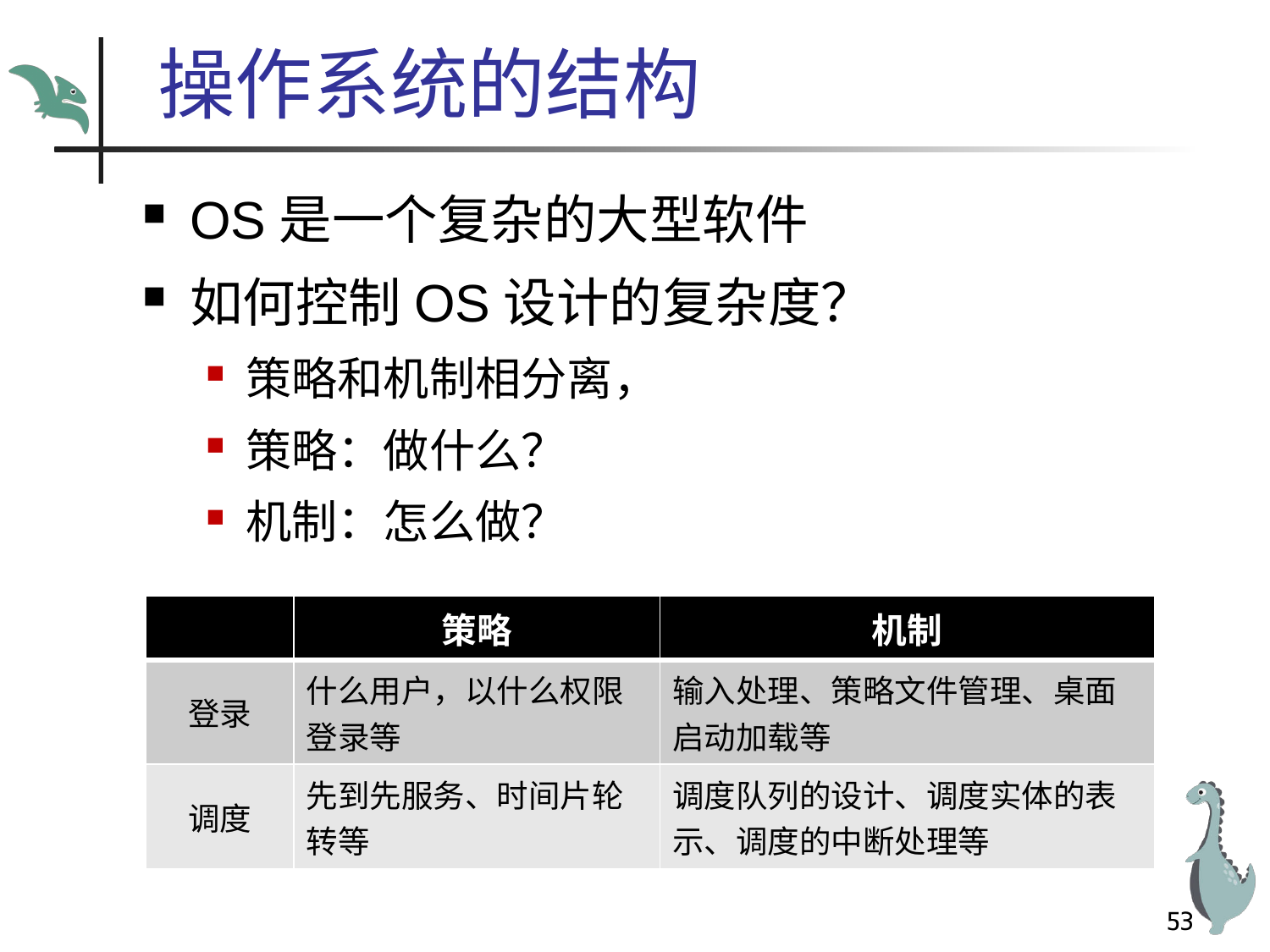

# 操作系统的结构
OS是一个复杂的大型软件
如何控制OS设计的复杂度？
策略和机制相分离，
策略：做什么？
机制：怎么做？
|  | 策略 | 机制 |
| --- | --- | --- |
| 登录 | 什么用户，以什么权限登录等 | 输入处理、策略文件管理、桌面启动加载等 |
| 调度 | 先到先服务、时间片轮转等 | 调度队列的设计、调度实体的表示、调度的中断处理等 |
53